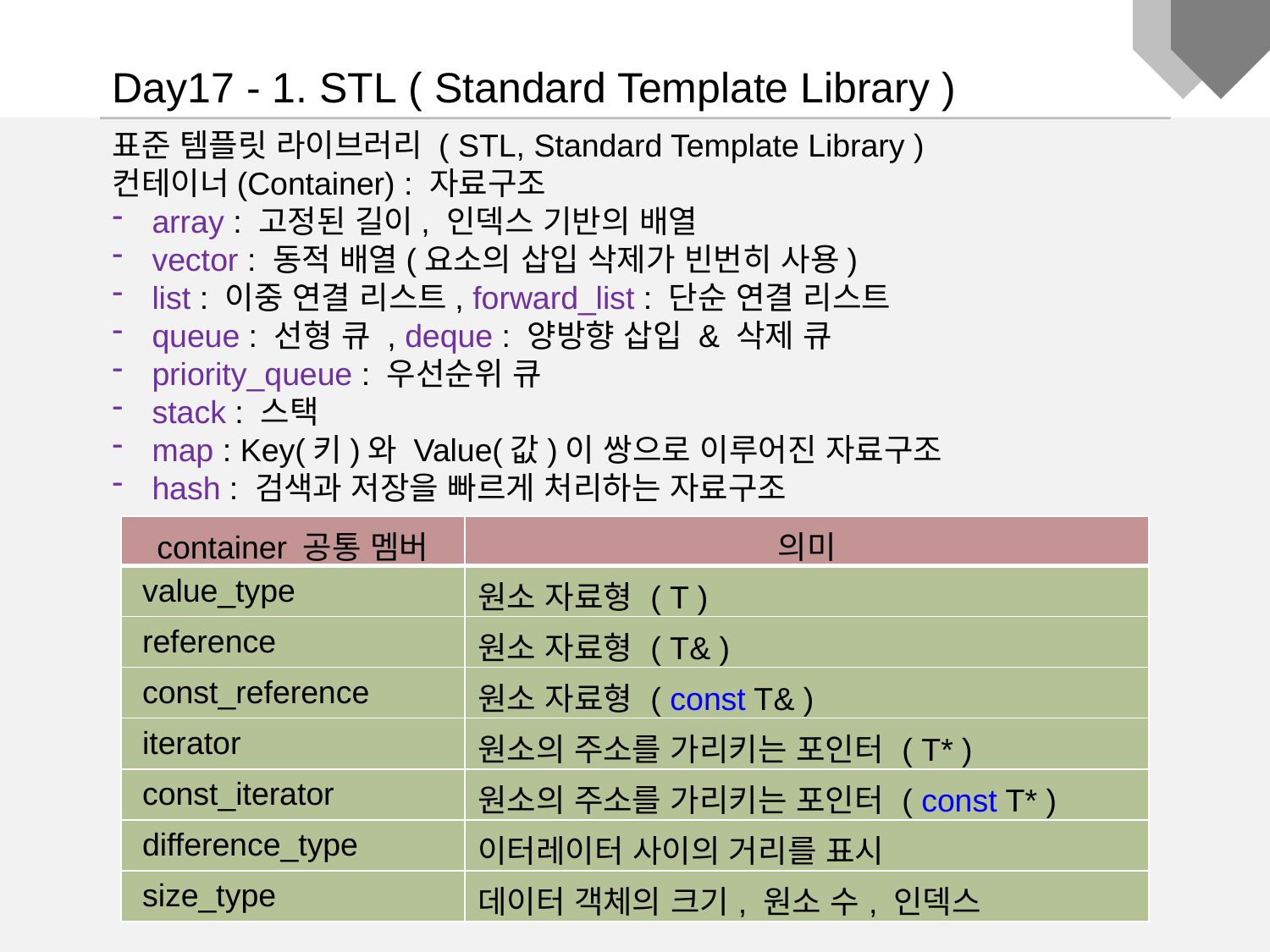

Day17 - 1. STL ( Standard Template Library )
표준 템플릿 라이브러리 ( STL, Standard Template Library )
컨테이너(Container) : 자료구조
array : 고정된 길이, 인덱스 기반의 배열
vector : 동적 배열(요소의 삽입 삭제가 빈번히 사용)
list : 이중 연결 리스트, forward_list : 단순 연결 리스트
queue : 선형 큐 , deque : 양방향 삽입 & 삭제 큐
priority_queue : 우선순위 큐
stack : 스택
map : Key(키)와 Value(값)이 쌍으로 이루어진 자료구조
hash : 검색과 저장을 빠르게 처리하는 자료구조
| container 공통 멤버 | 의미 |
| --- | --- |
| value\_type | 원소 자료형 ( T ) |
| reference | 원소 자료형 ( T& ) |
| const\_reference | 원소 자료형 ( const T& ) |
| iterator | 원소의 주소를 가리키는 포인터 ( T\* ) |
| const\_iterator | 원소의 주소를 가리키는 포인터 ( const T\* ) |
| difference\_type | 이터레이터 사이의 거리를 표시 |
| size\_type | 데이터 객체의 크기, 원소 수, 인덱스 |